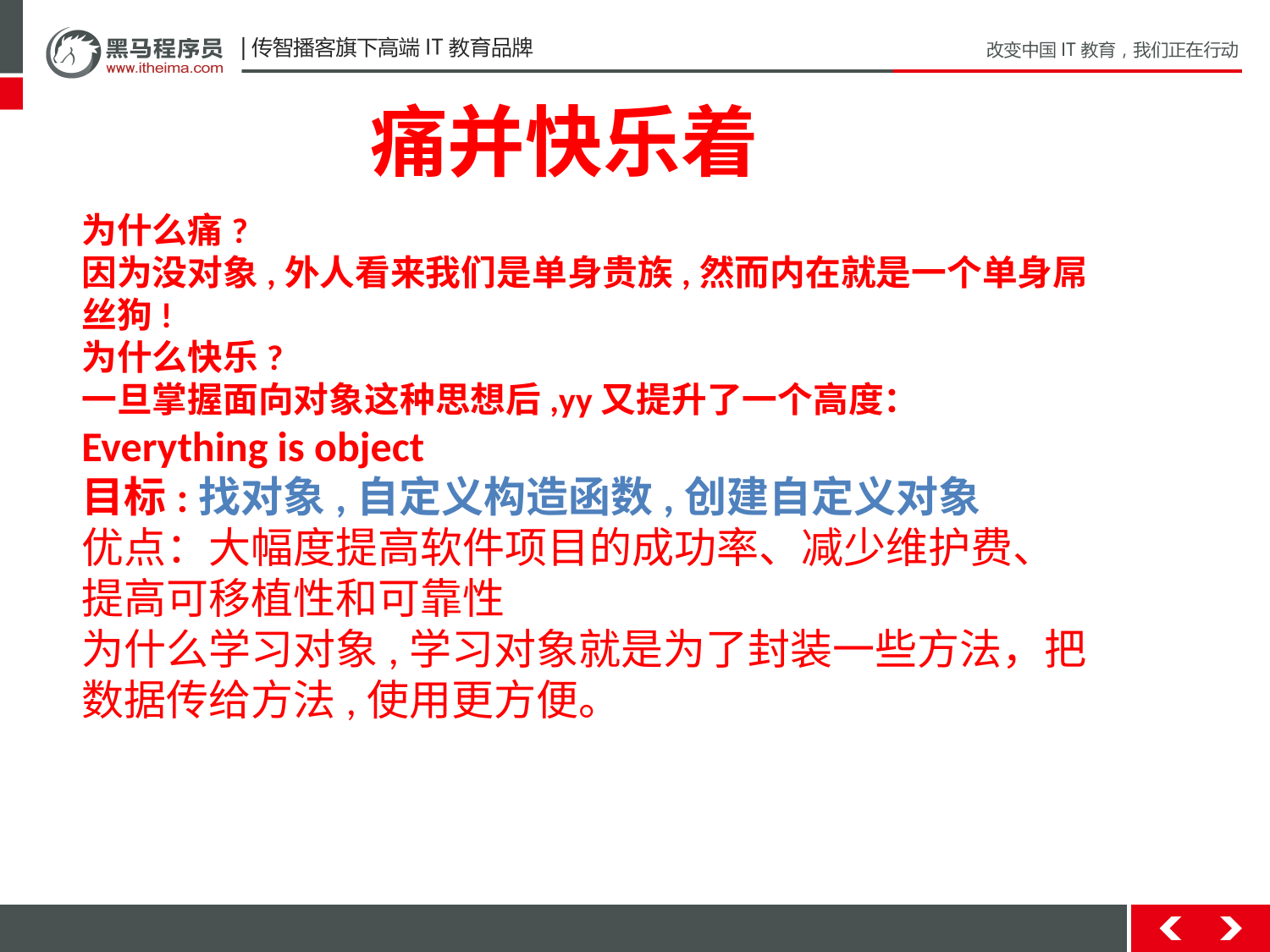

痛并快乐着
为什么痛?
因为没对象,外人看来我们是单身贵族,然而内在就是一个单身屌丝狗!
为什么快乐?
一旦掌握面向对象这种思想后,yy又提升了一个高度：
Everything is object
目标:找对象,自定义构造函数,创建自定义对象
优点：大幅度提高软件项目的成功率、减少维护费、提高可移植性和可靠性
为什么学习对象,学习对象就是为了封装一些方法，把数据传给方法,使用更方便。